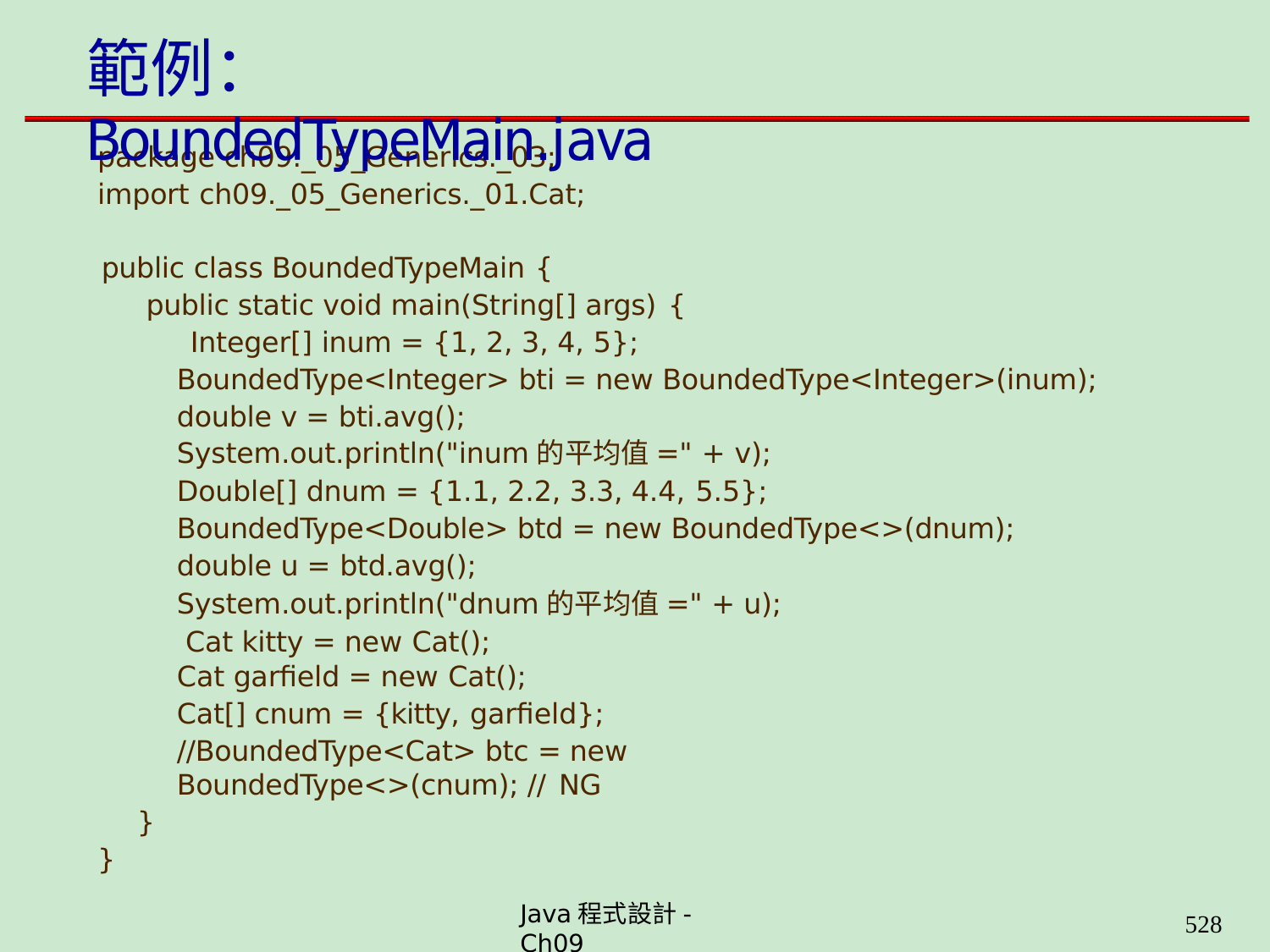

# 範例：BoundedTypeMain.java
package ch09._05_Generics._03;  import ch09._05_Generics._01.Cat;

public class BoundedTypeMain {
public static void main(String[] args) {
Integer[] inum = {1, 2, 3, 4, 5};
BoundedType<Integer> bti = new BoundedType<Integer>(inum);  double v = bti.avg();
System.out.println("inum的平均值=" + v);
Double[] dnum = {1.1, 2.2, 3.3, 4.4, 5.5};
BoundedType<Double> btd = new BoundedType<>(dnum);  double u = btd.avg();
System.out.println("dnum的平均值=" + u);  Cat kitty = new Cat();
Cat garfield = new Cat();
Cat[] cnum = {kitty, garfield};
//BoundedType<Cat> btc = new BoundedType<>(cnum); // NG
}
}
Java程式設計-Ch09
528